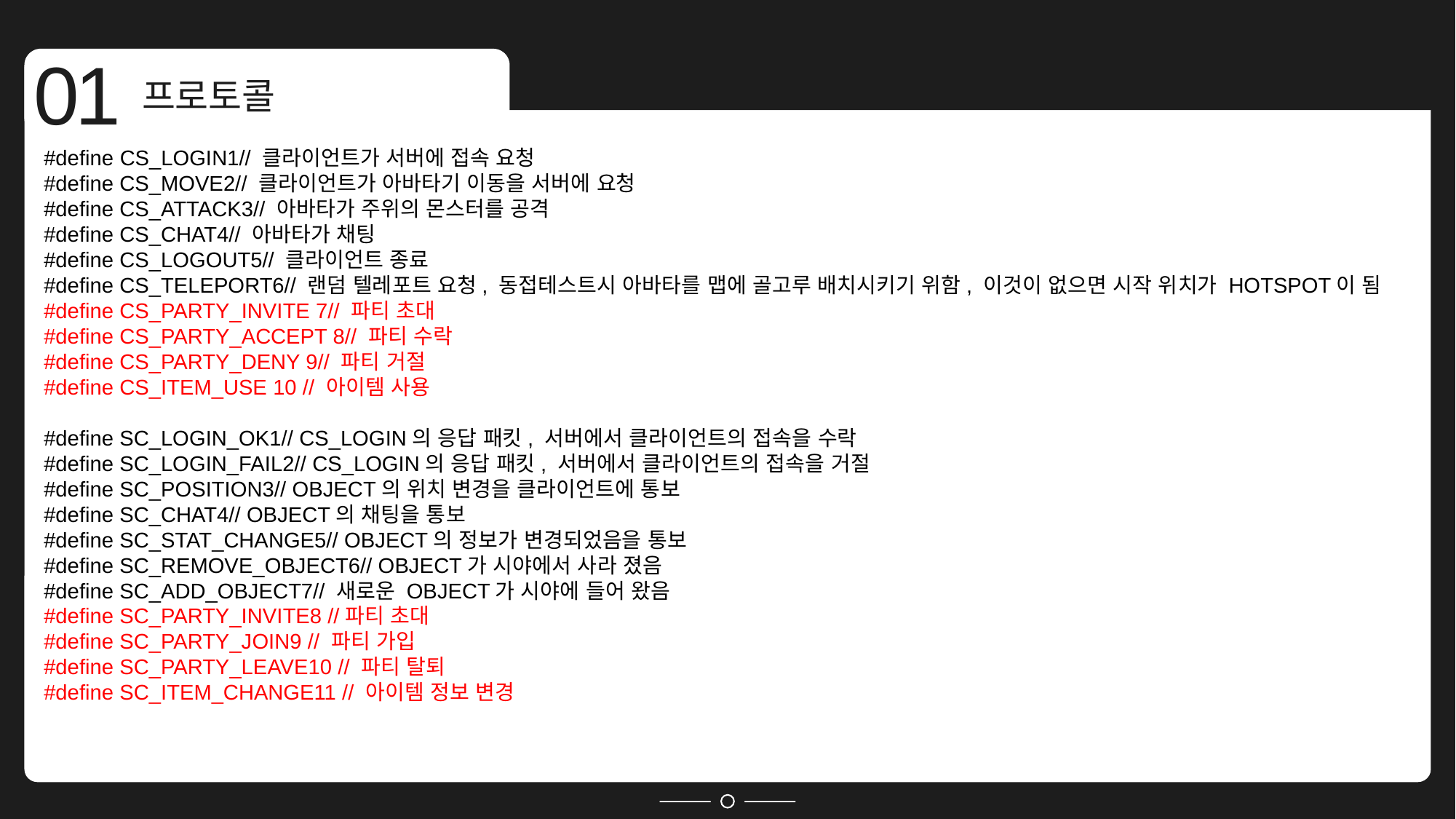

01
프로토콜
#define CS_LOGIN1// 클라이언트가 서버에 접속 요청
#define CS_MOVE2// 클라이언트가 아바타기 이동을 서버에 요청
#define CS_ATTACK3// 아바타가 주위의 몬스터를 공격
#define CS_CHAT4// 아바타가 채팅
#define CS_LOGOUT5// 클라이언트 종료
#define CS_TELEPORT6// 랜덤 텔레포트 요청, 동접테스트시 아바타를 맵에 골고루 배치시키기 위함, 이것이 없으면 시작 위치가 HOTSPOT이 됨
#define CS_PARTY_INVITE 7// 파티 초대
#define CS_PARTY_ACCEPT 8// 파티 수락
#define CS_PARTY_DENY 9// 파티 거절
#define CS_ITEM_USE 10 // 아이템 사용

#define SC_LOGIN_OK1// CS_LOGIN의 응답 패킷, 서버에서 클라이언트의 접속을 수락
#define SC_LOGIN_FAIL2// CS_LOGIN의 응답 패킷, 서버에서 클라이언트의 접속을 거절
#define SC_POSITION3// OBJECT의 위치 변경을 클라이언트에 통보
#define SC_CHAT4// OBJECT의 채팅을 통보
#define SC_STAT_CHANGE5// OBJECT의 정보가 변경되었음을 통보
#define SC_REMOVE_OBJECT6// OBJECT가 시야에서 사라 졌음
#define SC_ADD_OBJECT7// 새로운 OBJECT가 시야에 들어 왔음
#define SC_PARTY_INVITE8 //파티 초대
#define SC_PARTY_JOIN9 // 파티 가입
#define SC_PARTY_LEAVE10 // 파티 탈퇴
#define SC_ITEM_CHANGE11 // 아이템 정보 변경